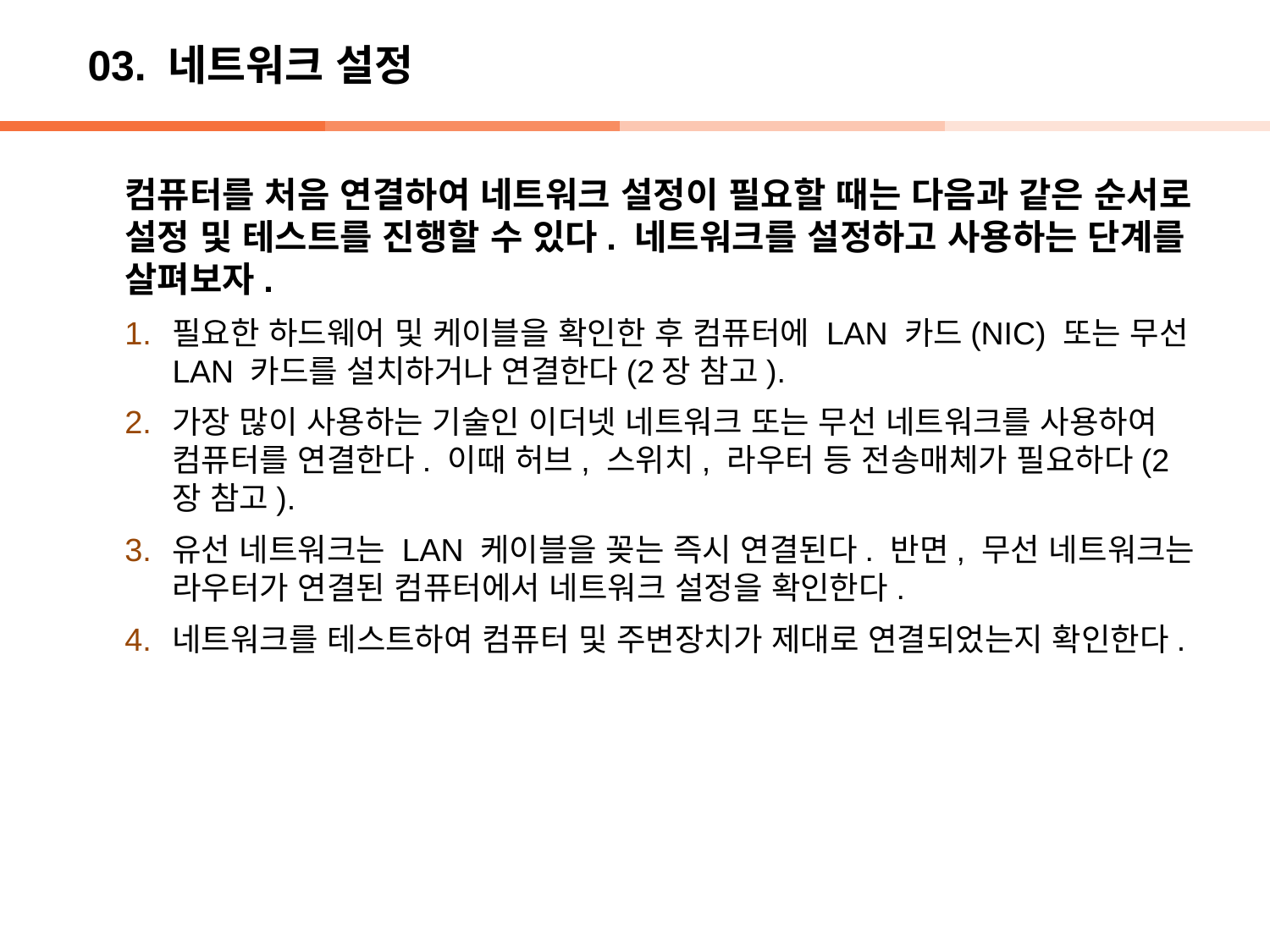

# 03. 네트워크 설정
컴퓨터를 처음 연결하여 네트워크 설정이 필요할 때는 다음과 같은 순서로 설정 및 테스트를 진행할 수 있다. 네트워크를 설정하고 사용하는 단계를 살펴보자.
필요한 하드웨어 및 케이블을 확인한 후 컴퓨터에 LAN 카드(NIC) 또는 무선 LAN 카드를 설치하거나 연결한다(2장 참고).
가장 많이 사용하는 기술인 이더넷 네트워크 또는 무선 네트워크를 사용하여 컴퓨터를 연결한다. 이때 허브, 스위치, 라우터 등 전송매체가 필요하다(2장 참고).
유선 네트워크는 LAN 케이블을 꽂는 즉시 연결된다. 반면, 무선 네트워크는 라우터가 연결된 컴퓨터에서 네트워크 설정을 확인한다.
네트워크를 테스트하여 컴퓨터 및 주변장치가 제대로 연결되었는지 확인한다.